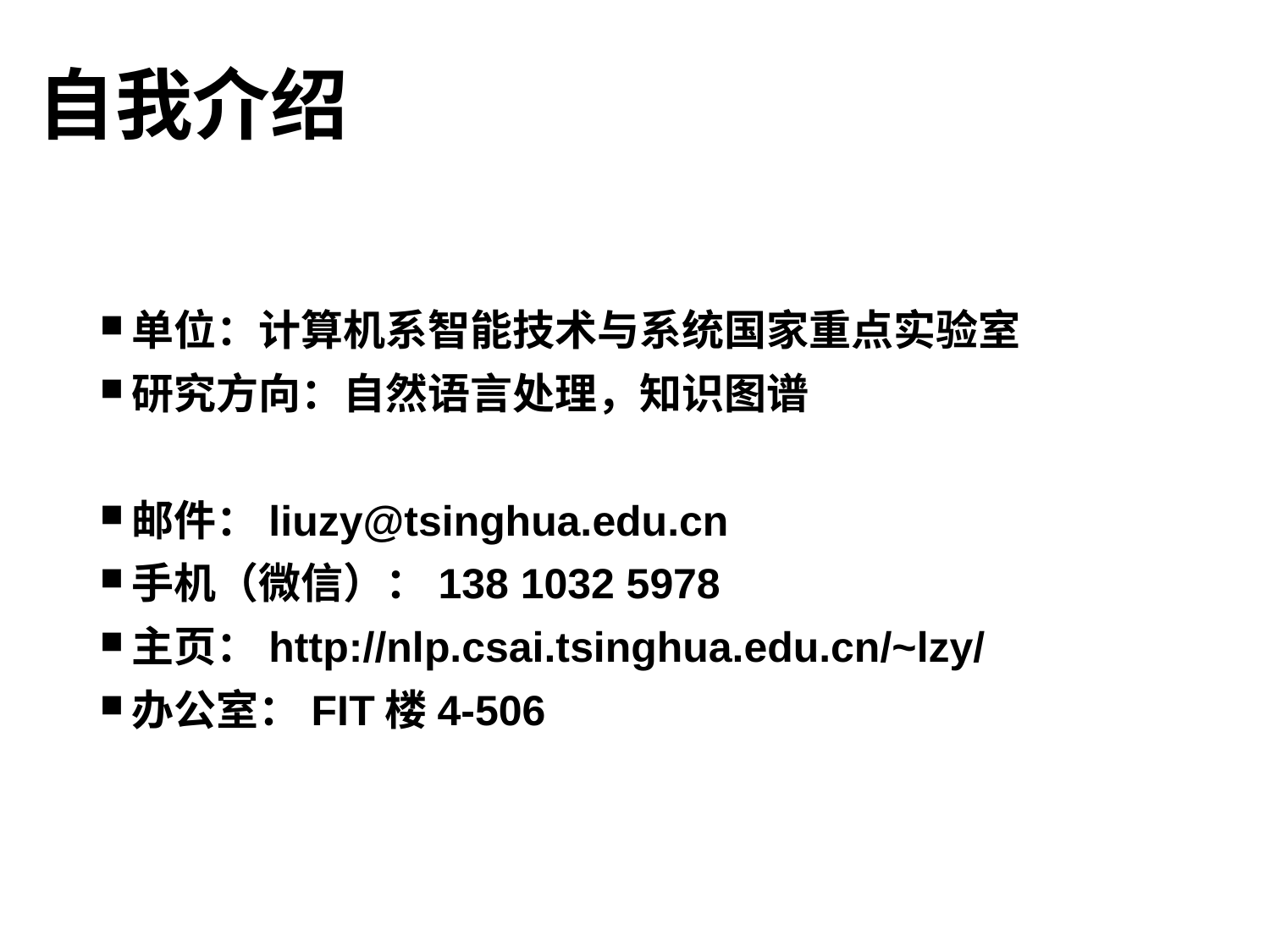

# 自我介绍

单位：计算机系智能技术与系统国家重点实验室
研究方向：自然语言处理，知识图谱

邮件：liuzy@tsinghua.edu.cn
手机（微信）：138 1032 5978
主页：http://nlp.csai.tsinghua.edu.cn/~lzy/
办公室：FIT楼4-506
2